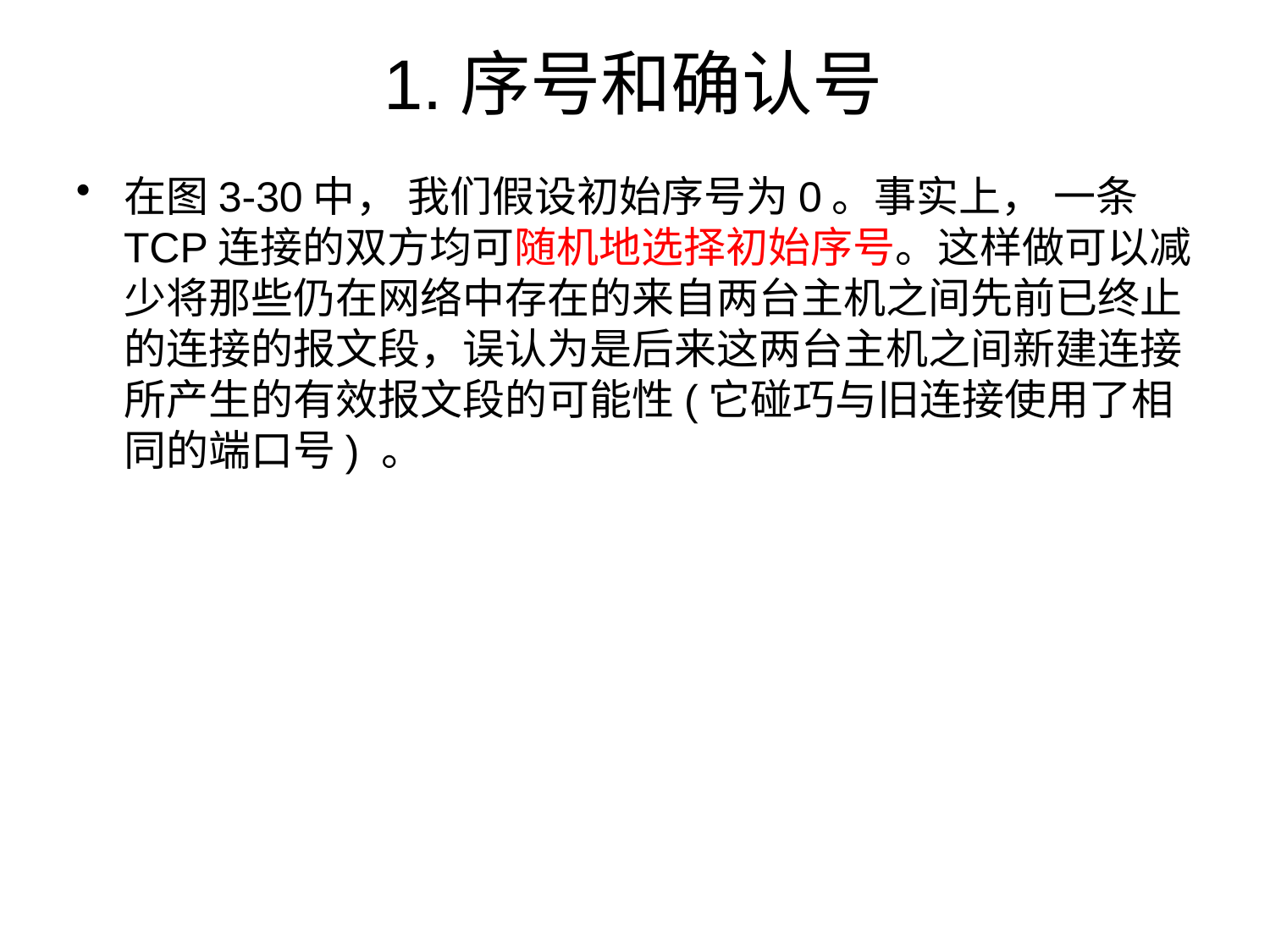

# 1.序号和确认号
在图3-30中， 我们假设初始序号为0。事实上， 一条TCP连接的双方均可随机地选择初始序号。这样做可以减少将那些仍在网络中存在的来自两台主机之间先前已终止的连接的报文段，误认为是后来这两台主机之间新建连接所产生的有效报文段的可能性(它碰巧与旧连接使用了相同的端口号) 。